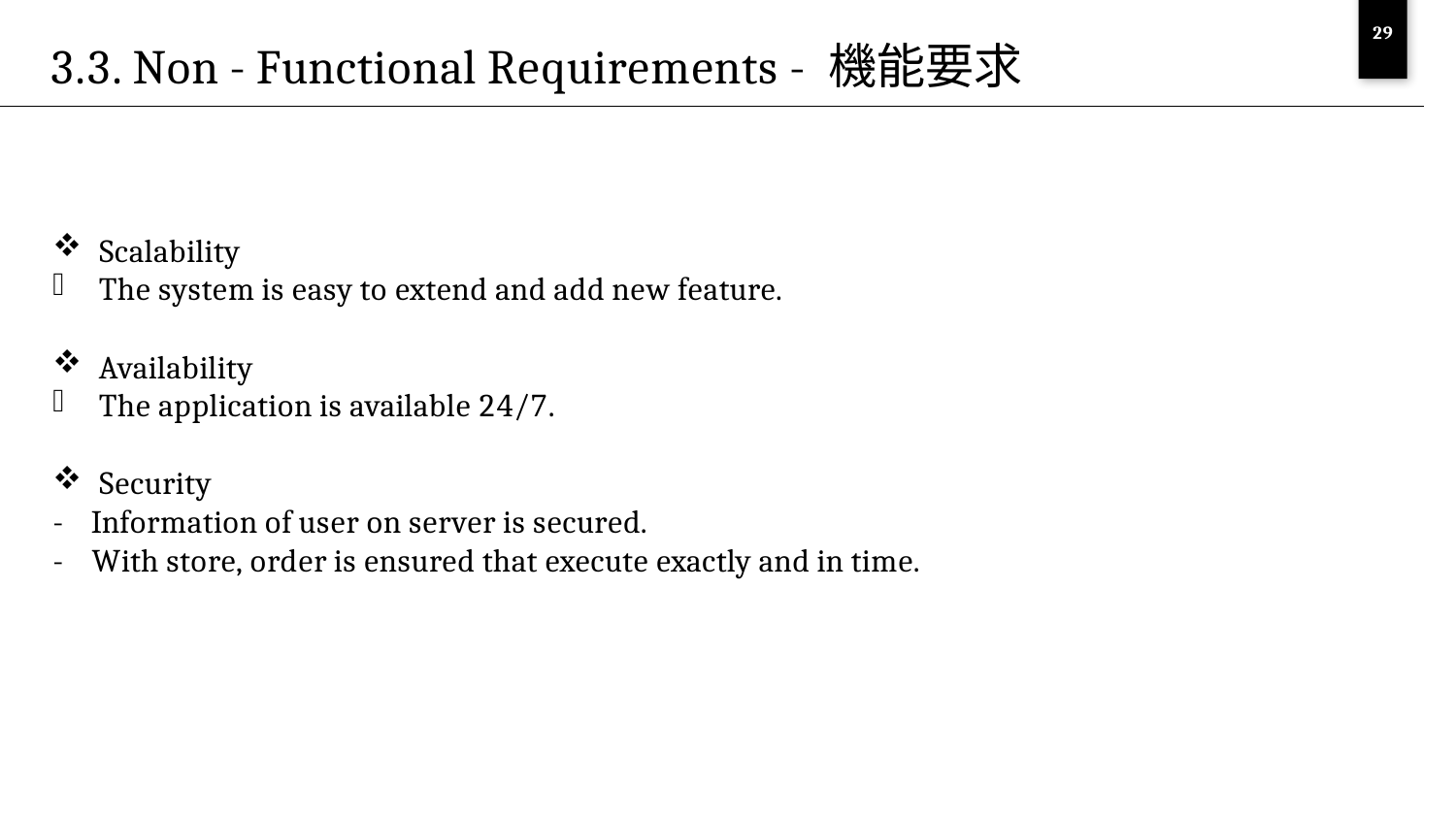

29
3.3. Non - Functional Requirements - 機能要求

Scalability
The system is easy to extend and add new feature.

Availability
The application is available 24/7.

Security
-    Information of user on server is secured.
-    With store, order is ensured that execute exactly and in time.